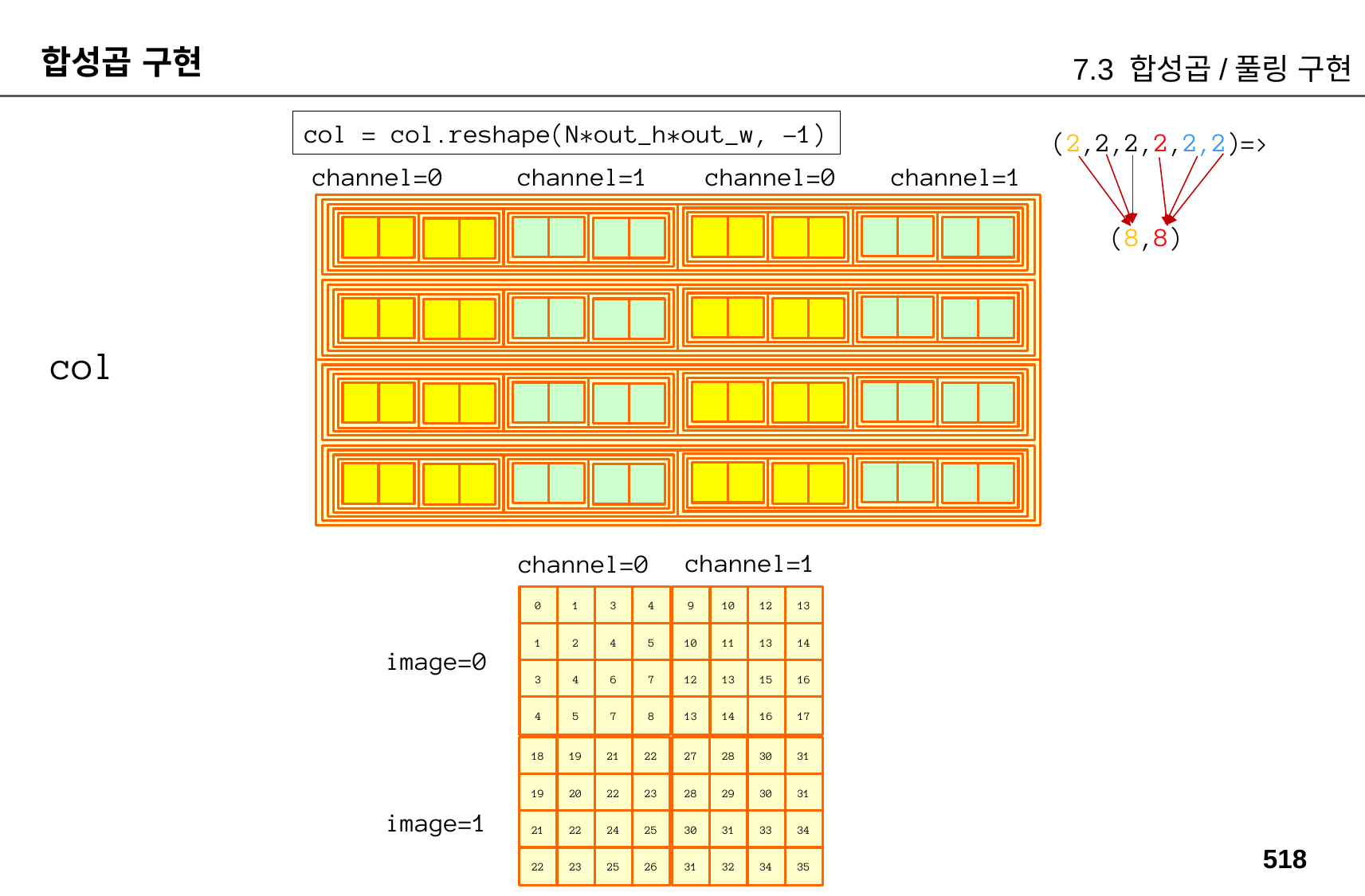

합성곱 구현
7.3 합성곱/풀링 구현
col = col.reshape(N*out_h*out_w, -1)
(2,2,2,2,2,2)=>

    (8,8)
channel=0
channel=1
channel=0
channel=1

col

channel=1
channel=0
0
1
3
4
9
10
12
13
1
2
4
5
10
11
13
14
image=0
3
4
6
7
12
13
15
16
4
5
7
8
13
14
16
17
18
19
21
22
27
28
30
31
19
20
22
23
28
29
30
31
image=1
21
22
24
25
30
31
33
34
22
23
25
26
31
32
34
35